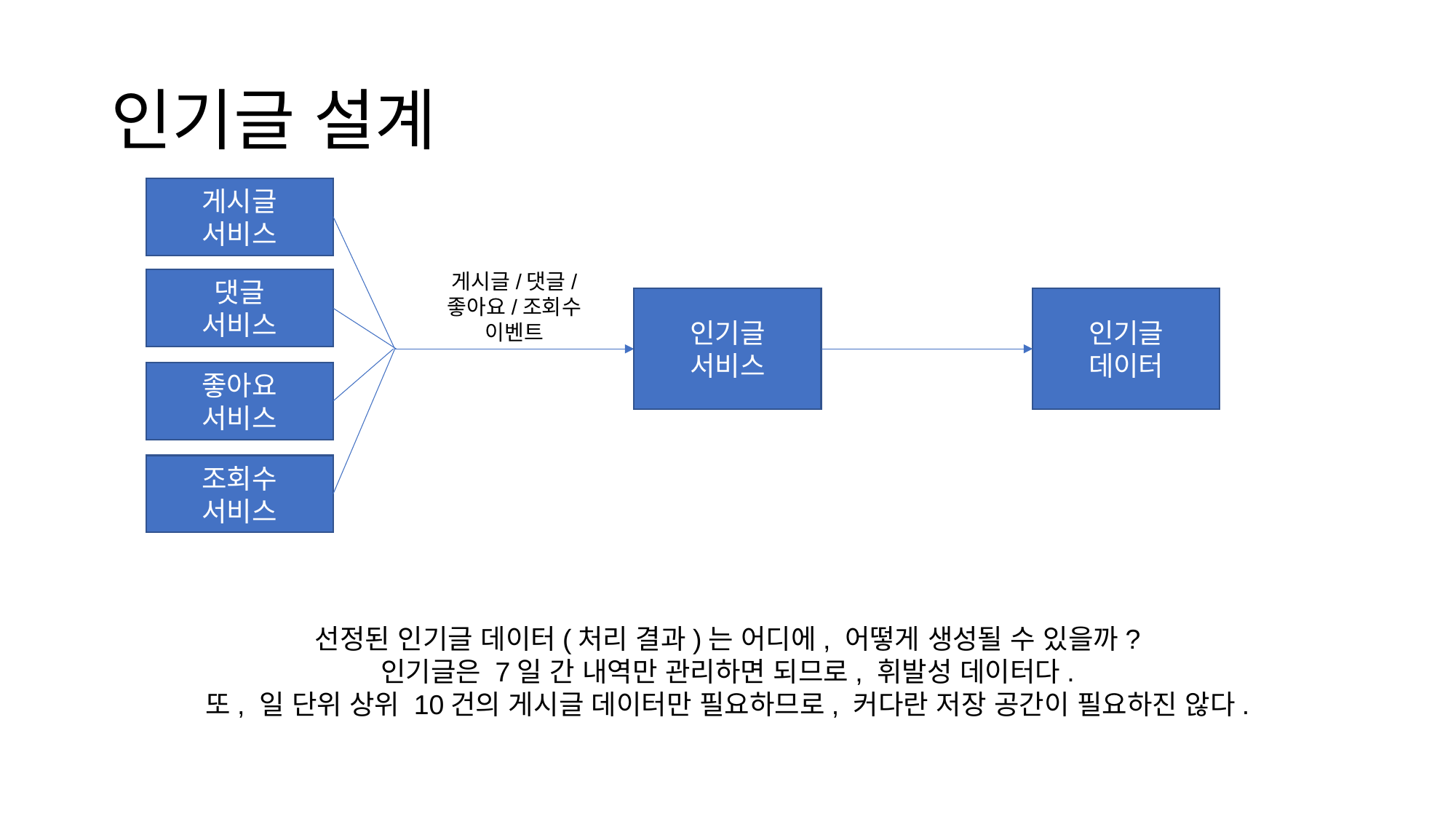

# 인기글 설계
게시글
서비스
게시글/댓글/
좋아요/조회수
이벤트
댓글
서비스
인기글
데이터
인기글
서비스
좋아요
서비스
조회수
서비스
선정된 인기글 데이터(처리 결과)는 어디에, 어떻게 생성될 수 있을까?
인기글은 7일 간 내역만 관리하면 되므로, 휘발성 데이터다.
또, 일 단위 상위 10건의 게시글 데이터만 필요하므로, 커다란 저장 공간이 필요하진 않다.